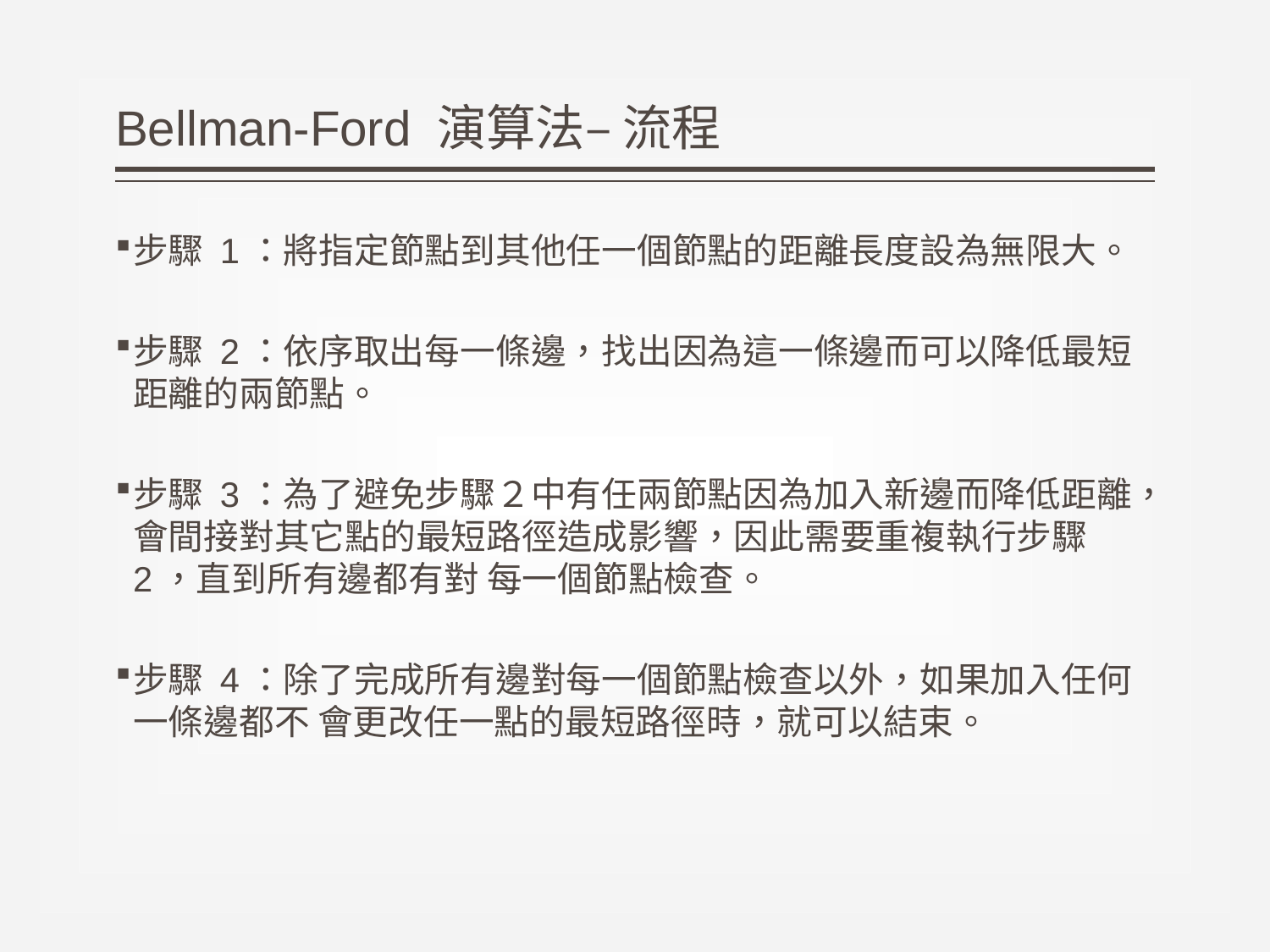

# Bellman-Ford 演算法– 流程
步驟 1：將指定節點到其他任一個節點的距離長度設為無限大。

步驟 2：依序取出每一條邊，找出因為這一條邊而可以降低最短距離的兩節點。

步驟 3：為了避免步驟２中有任兩節點因為加入新邊而降低距離，會間接對其它點的最短路徑造成影響，因此需要重複執行步驟 2，直到所有邊都有對 每一個節點檢查。

步驟 4：除了完成所有邊對每一個節點檢查以外，如果加入任何一條邊都不 會更改任一點的最短路徑時，就可以結束。